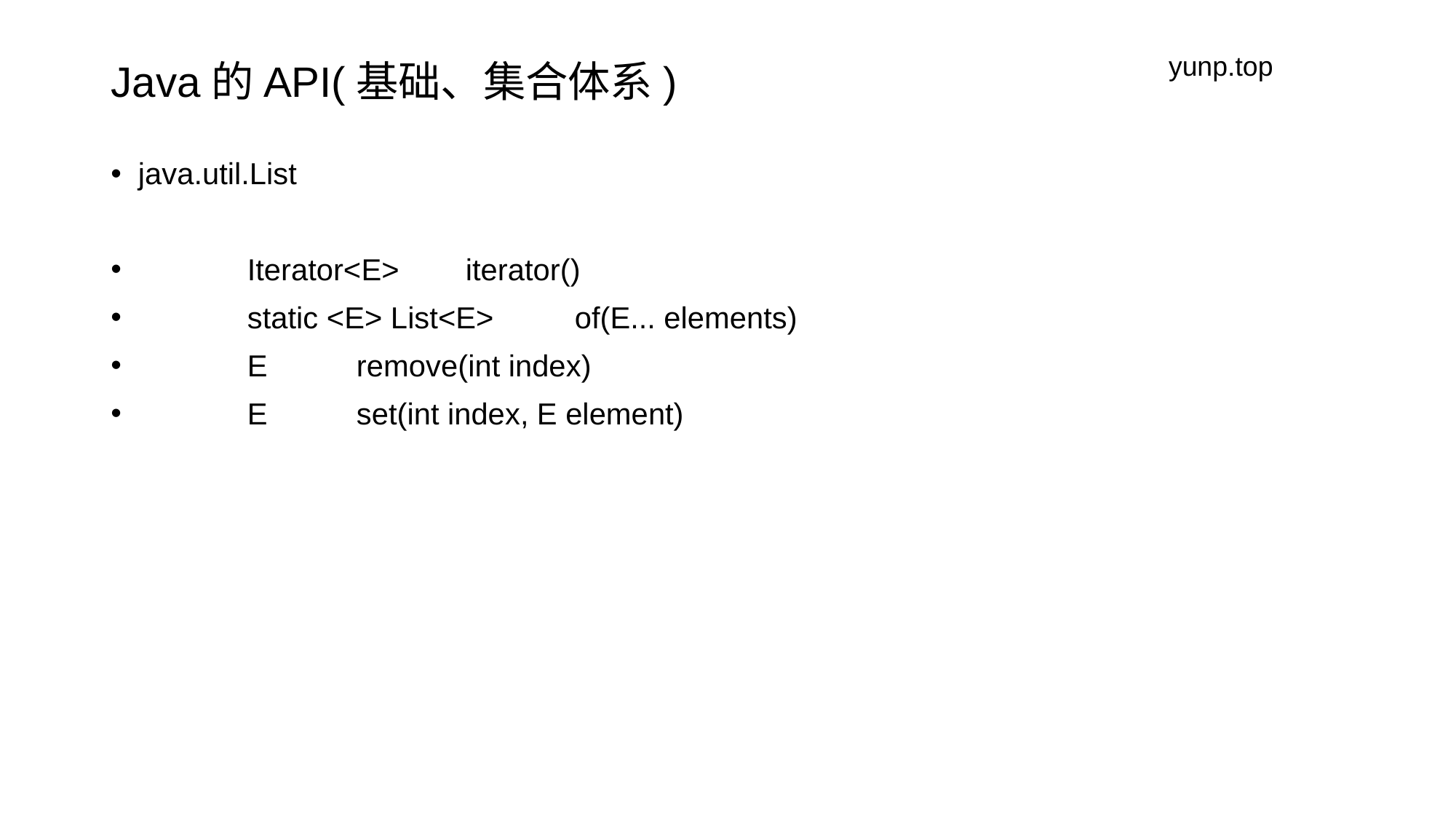

# Java的API(基础、集合体系)
yunp.top
java.util.List

	Iterator<E> 	iterator()
	static <E> List<E> 	of​(E... elements)
	E 	remove​(int index)
	E 	set​(int index, E element)